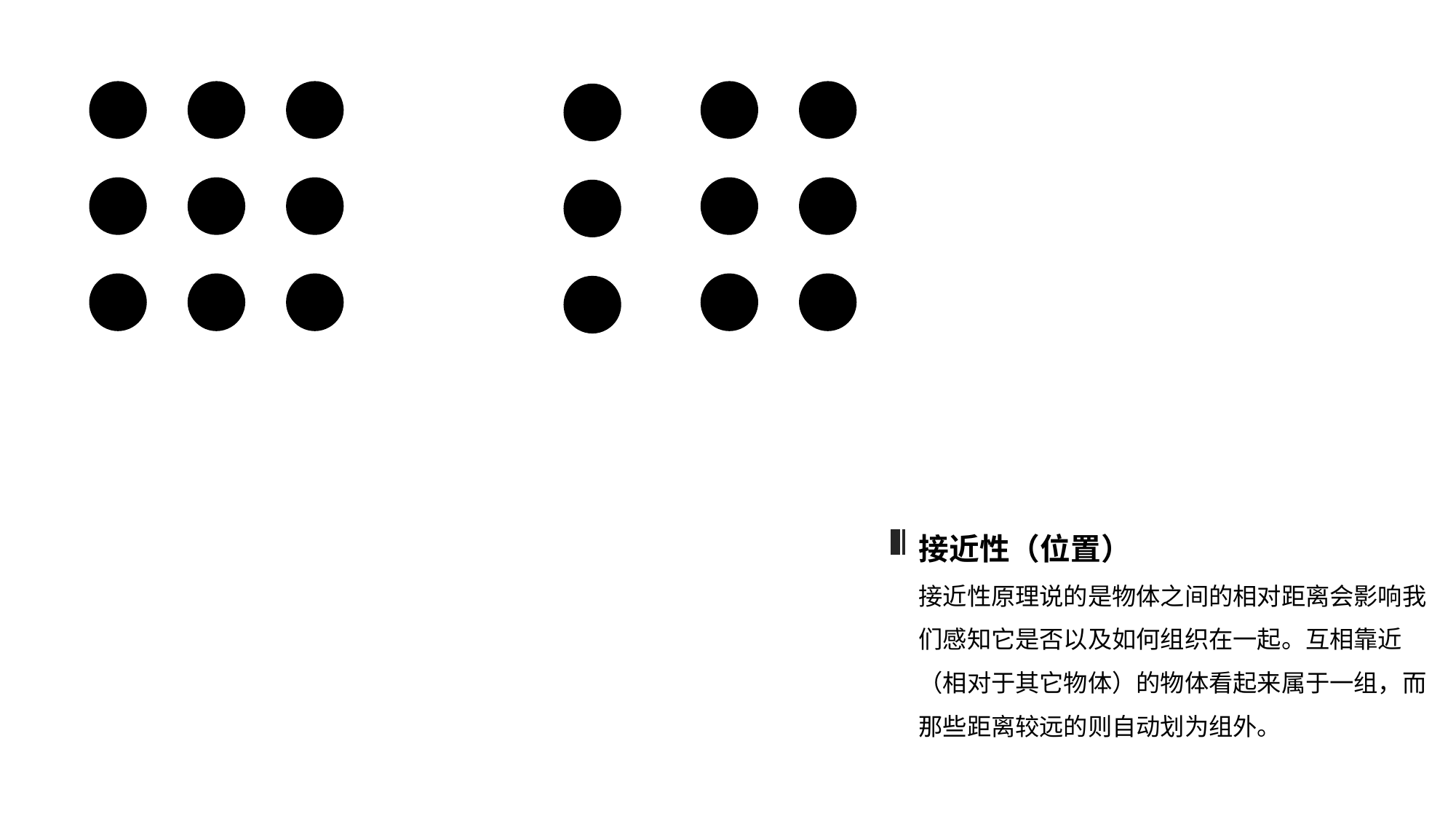

接近性（位置）
接近性原理说的是物体之间的相对距离会影响我们感知它是否以及如何组织在一起。互相靠近（相对于其它物体）的物体看起来属于一组，而那些距离较远的则自动划为组外。